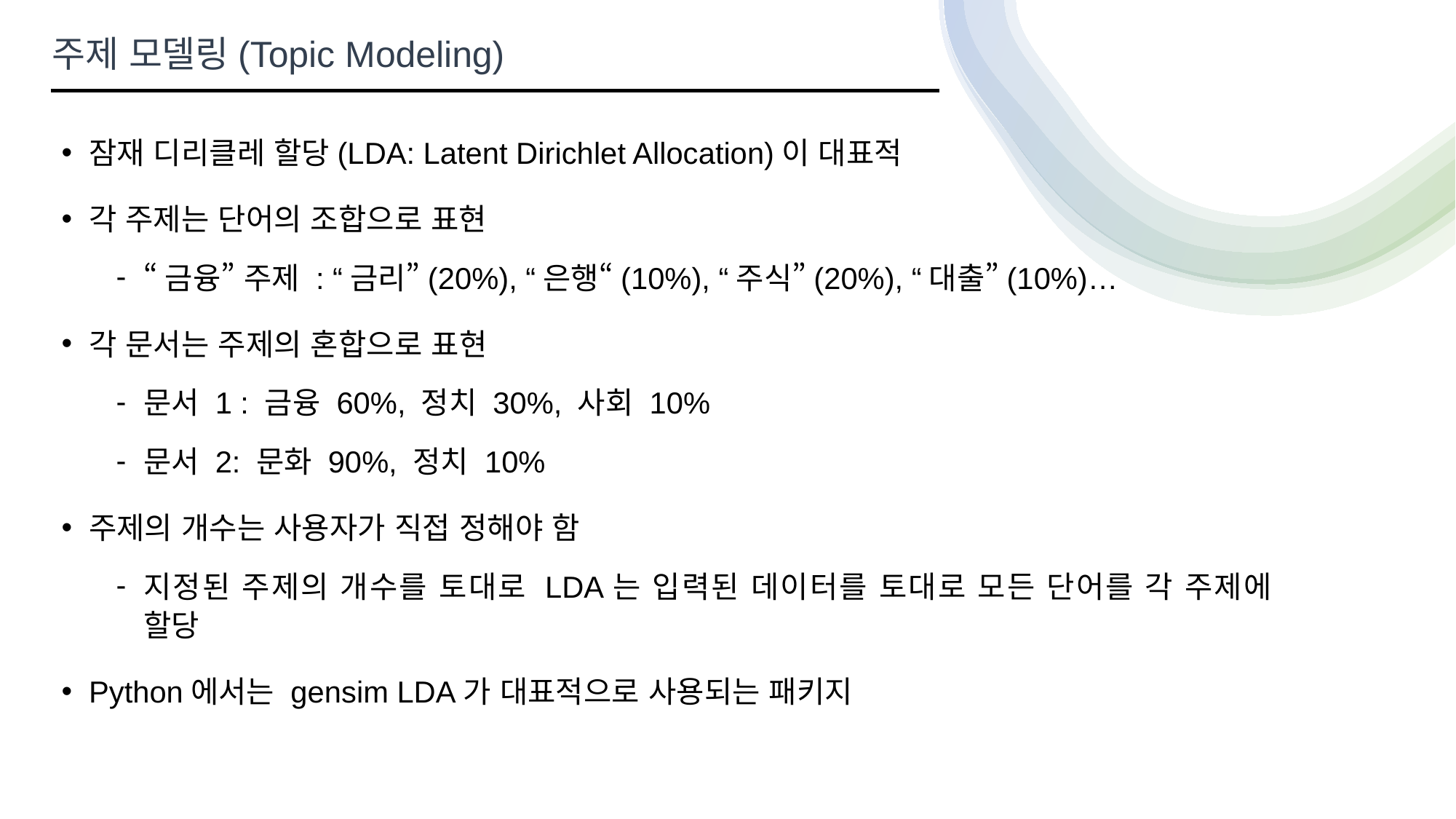

주제 모델링(Topic Modeling)
잠재 디리클레 할당(LDA: Latent Dirichlet Allocation)이 대표적
각 주제는 단어의 조합으로 표현
“금융” 주제 : “금리”(20%), “은행“(10%), “주식”(20%), “대출”(10%)…
각 문서는 주제의 혼합으로 표현
문서 1 : 금융 60%, 정치 30%, 사회 10%
문서 2: 문화 90%, 정치 10%
주제의 개수는 사용자가 직접 정해야 함
지정된 주제의 개수를 토대로 LDA는 입력된 데이터를 토대로 모든 단어를 각 주제에 할당
Python에서는 gensim LDA가 대표적으로 사용되는 패키지